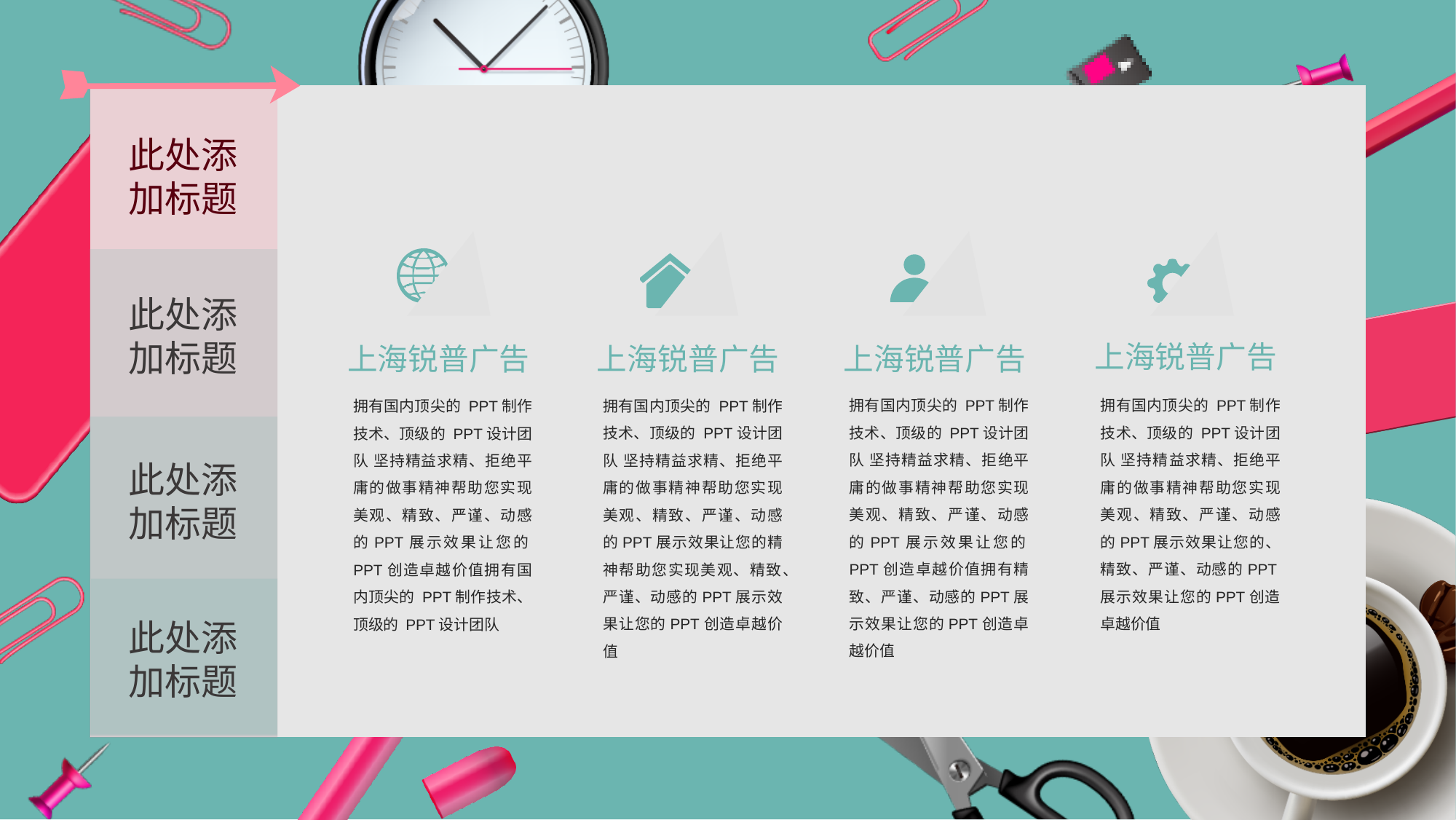

此处添
加标题

此处添
加标题

此处添
加标题

此处添
加标题

上海锐普广告
拥有国内顶尖的 PPT制作技术、顶级的 PPT设计团队 坚持精益求精、拒绝平庸的做事精神帮助您实现美观、精致、严谨、动感的PPT展示效果让您的PPT创造卓越价值拥有国内顶尖的 PPT制作技术、顶级的 PPT设计团队

上海锐普广告
拥有国内顶尖的 PPT制作技术、顶级的 PPT设计团队 坚持精益求精、拒绝平庸的做事精神帮助您实现美观、精致、严谨、动感的PPT展示效果让您的精神帮助您实现美观、精致、严谨、动感的PPT展示效果让您的PPT创造卓越价值

上海锐普广告
拥有国内顶尖的 PPT制作技术、顶级的 PPT设计团队 坚持精益求精、拒绝平庸的做事精神帮助您实现美观、精致、严谨、动感的PPT展示效果让您的PPT创造卓越价值拥有精致、严谨、动感的PPT展示效果让您的PPT创造卓越价值

上海锐普广告
拥有国内顶尖的 PPT制作技术、顶级的 PPT设计团队 坚持精益求精、拒绝平庸的做事精神帮助您实现美观、精致、严谨、动感的PPT展示效果让您的、精致、严谨、动感的PPT展示效果让您的PPT创造卓越价值